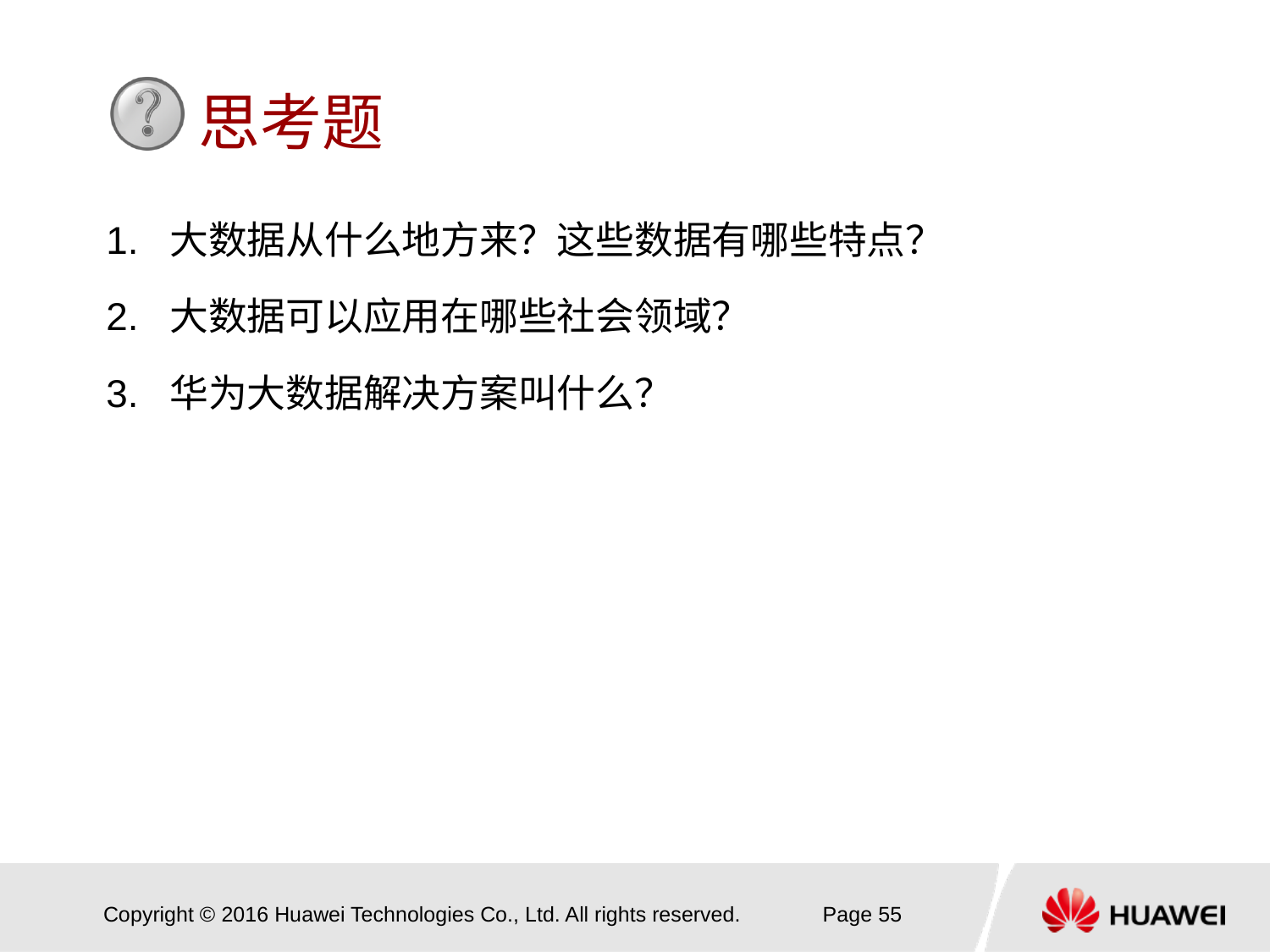

大数据从什么地方来？这些数据有哪些特点？
大数据可以应用在哪些社会领域？
华为大数据解决方案叫什么？